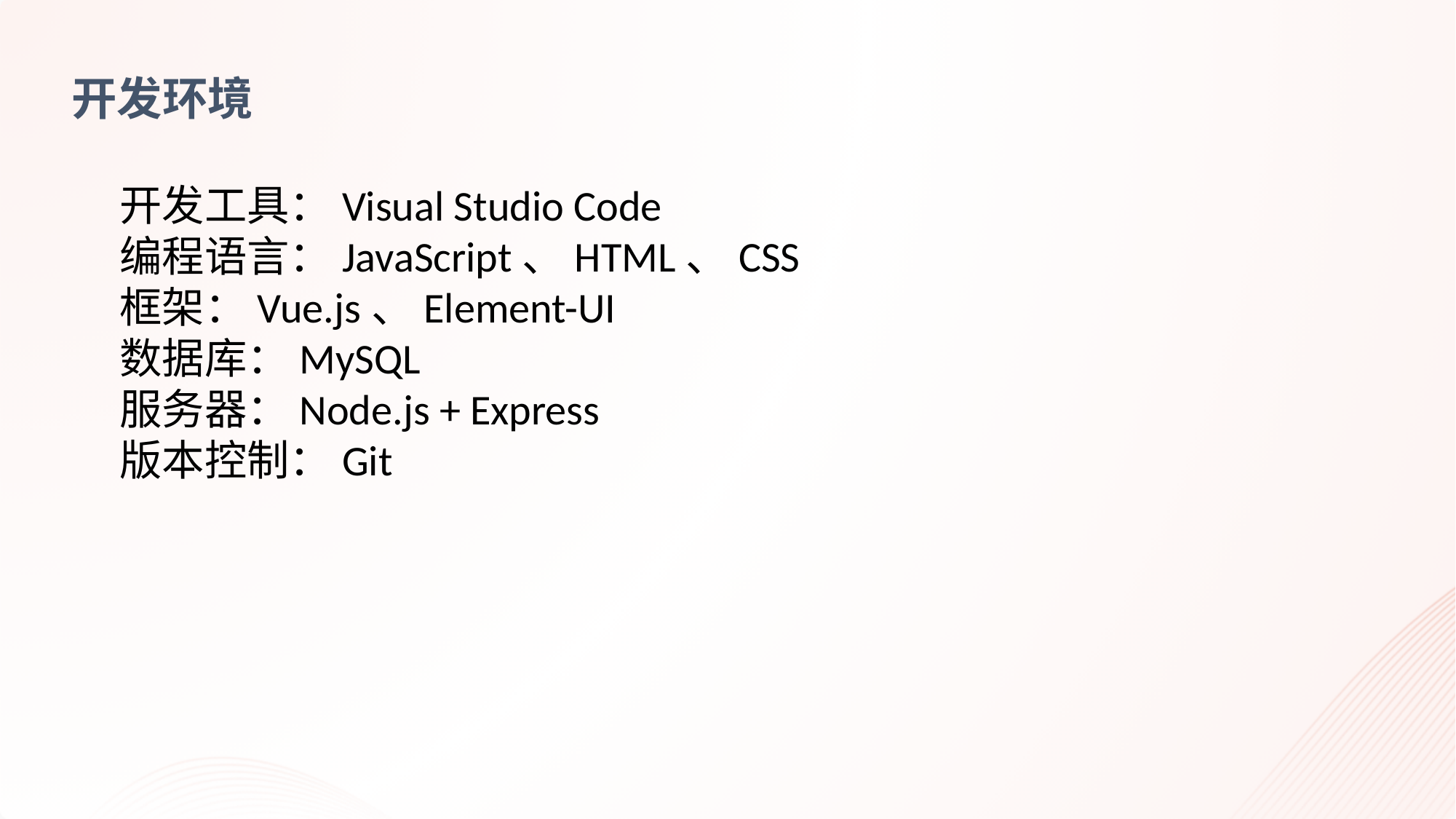

开发环境
开发工具：Visual Studio Code
编程语言：JavaScript、HTML、CSS
框架：Vue.js、Element-UI
数据库：MySQL
服务器：Node.js + Express
版本控制：Git